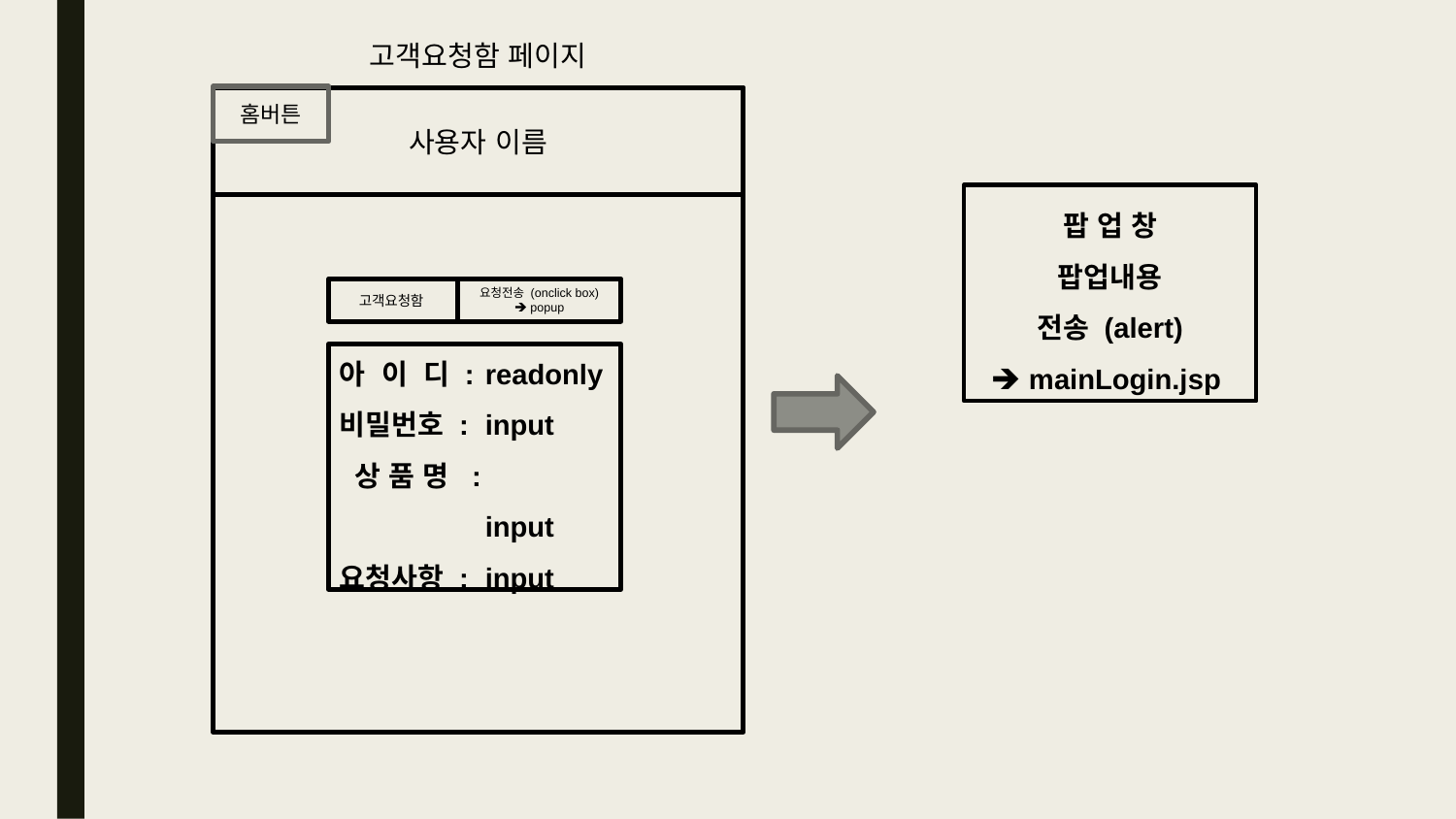

고객요청함 페이지
홈버튼

사용자 이름
요청전송 (onclick box)
🡺 popup
아  이  디 :	readonly
비밀번호 : 	input
 상 품 명  : 	input
요청사항 : 	input
고객요청함
팝 업 창
팝업내용
전송 (alert)
🡺 mainLogin.jsp